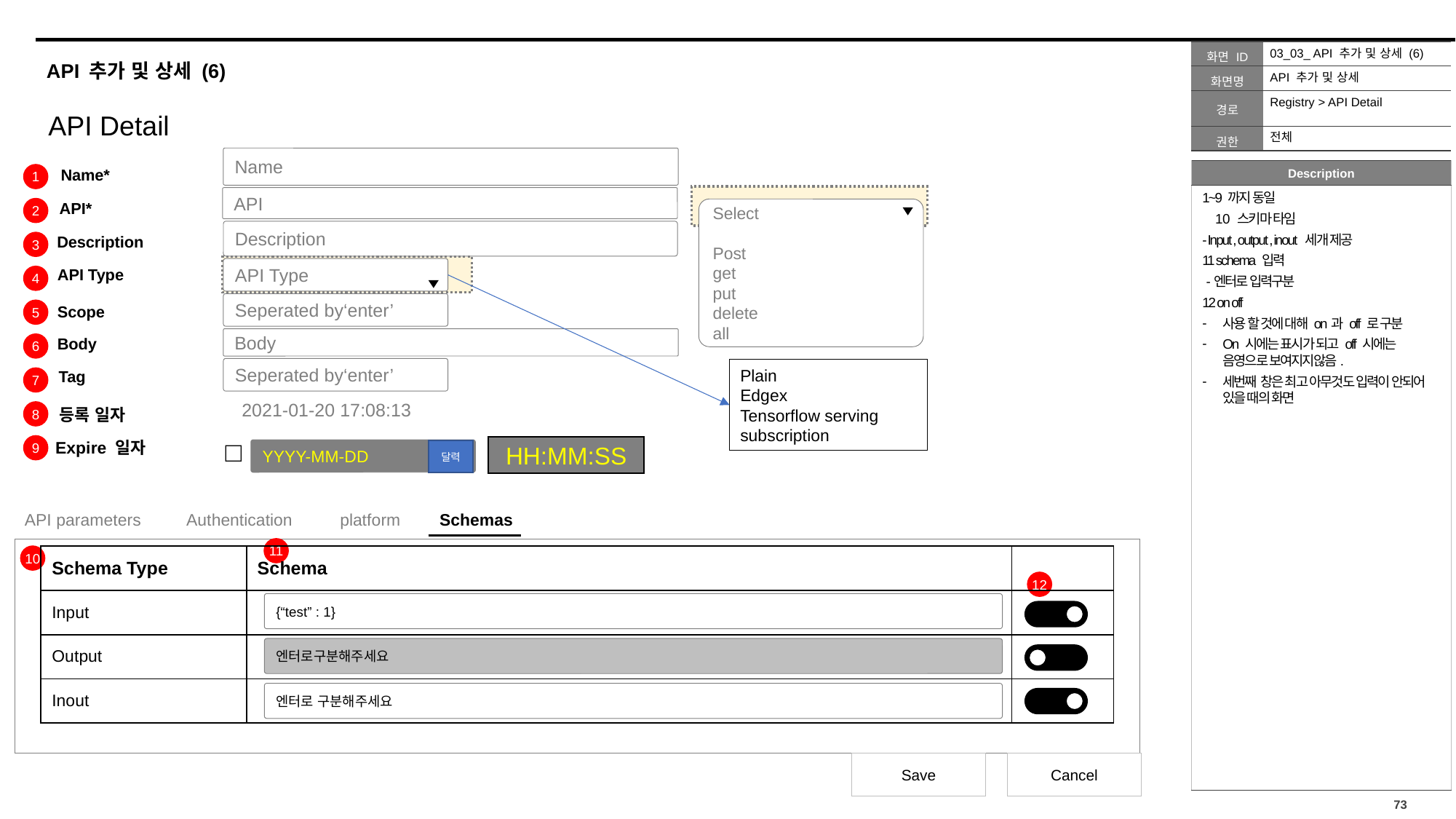

03_03_ API 추가 및 상세 (6)
# API 추가 및 상세 (6)
API 추가 및 상세
Registry > API Detail
API Detail
전체

Name
Name*
1
1~9 까지 동일
 스키마 타임
- Input , output , inout  세개 제공
11 schema 입력
 -엔터로 입력구분
12 on off
사용 할 것에 대해 on과 off 로 구분
On 시에는 표시가 되고 off 시에는 음영으로 보여지지않음.
세번째  창은 최고 아무것도 입력이 안되어 있을 때의 화면

API
API*
2
Select

Post
get
put
delete
all

Description
Description
3

API Type
API Type
4

Seperated by‘enter’
Scope
5
Body
Body
6
Seperated by‘enter’
Plain
Edgex
Tensorflow serving
subscription
Tag
7
2021-01-20 17:08:13
등록 일자
8
□
Expire 일자
9
HH:MM:SS
YYYY-MM-DD
달력
API parameters
Authentication
platform
Schemas
11

10
| Schema Type | Schema |  |
| --- | --- | --- |
| Input |  |  |
| Output |  |  |
| Inout |  |  |
12
{“test” : 1}

엔터로구분해주세요

엔터로 구분해주세요

Save
Cancel